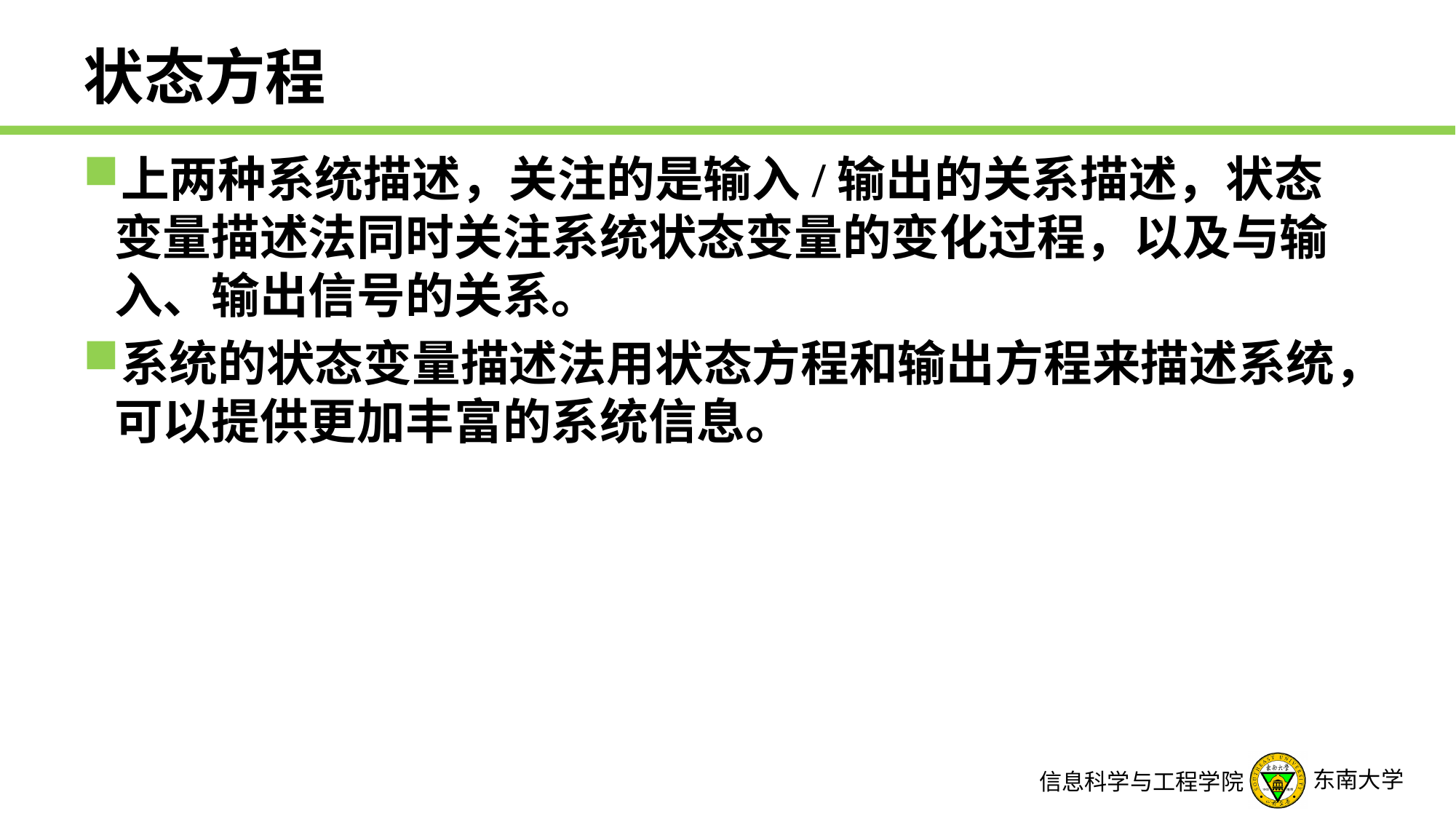

# 状态方程
上两种系统描述，关注的是输入/输出的关系描述，状态变量描述法同时关注系统状态变量的变化过程，以及与输入、输出信号的关系。
系统的状态变量描述法用状态方程和输出方程来描述系统，可以提供更加丰富的系统信息。